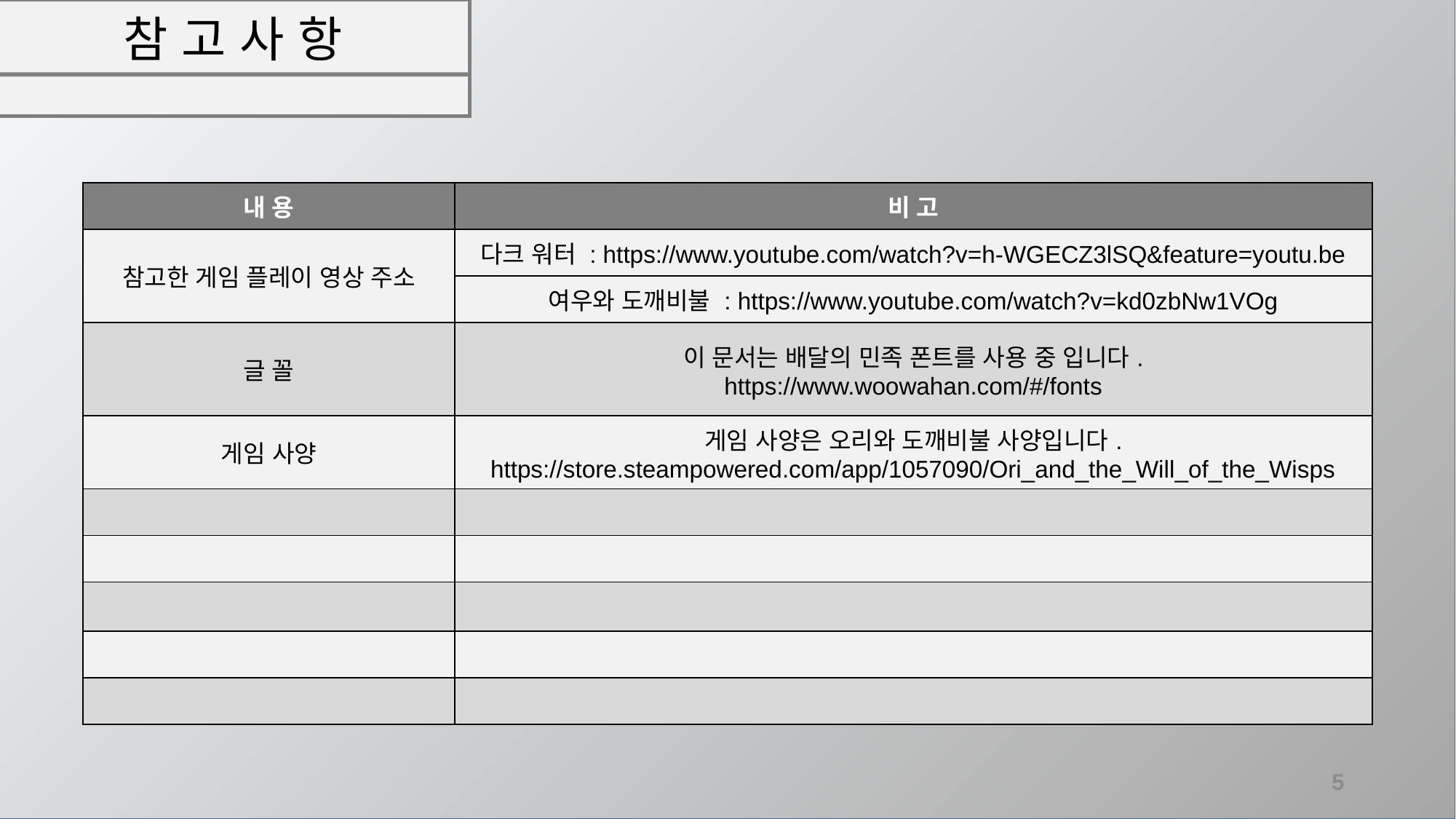

# 참 고 사 항

| 내 용 | 비 고 |
| --- | --- |
| 참고한 게임 플레이 영상 주소 | 다크 워터 : https://www.youtube.com/watch?v=h-WGECZ3lSQ&feature=youtu.be |
|  | 여우와 도깨비불 : https://www.youtube.com/watch?v=kd0zbNw1VOg |
| 글 꼴 | 이 문서는 배달의 민족 폰트를 사용 중 입니다. https://www.woowahan.com/#/fonts |
| 게임 사양 | 게임 사양은 오리와 도깨비불 사양입니다. https://store.steampowered.com/app/1057090/Ori\_and\_the\_Will\_of\_the\_Wisps |
|  |  |
|  |  |
|  |  |
|  |  |
|  |  |
5